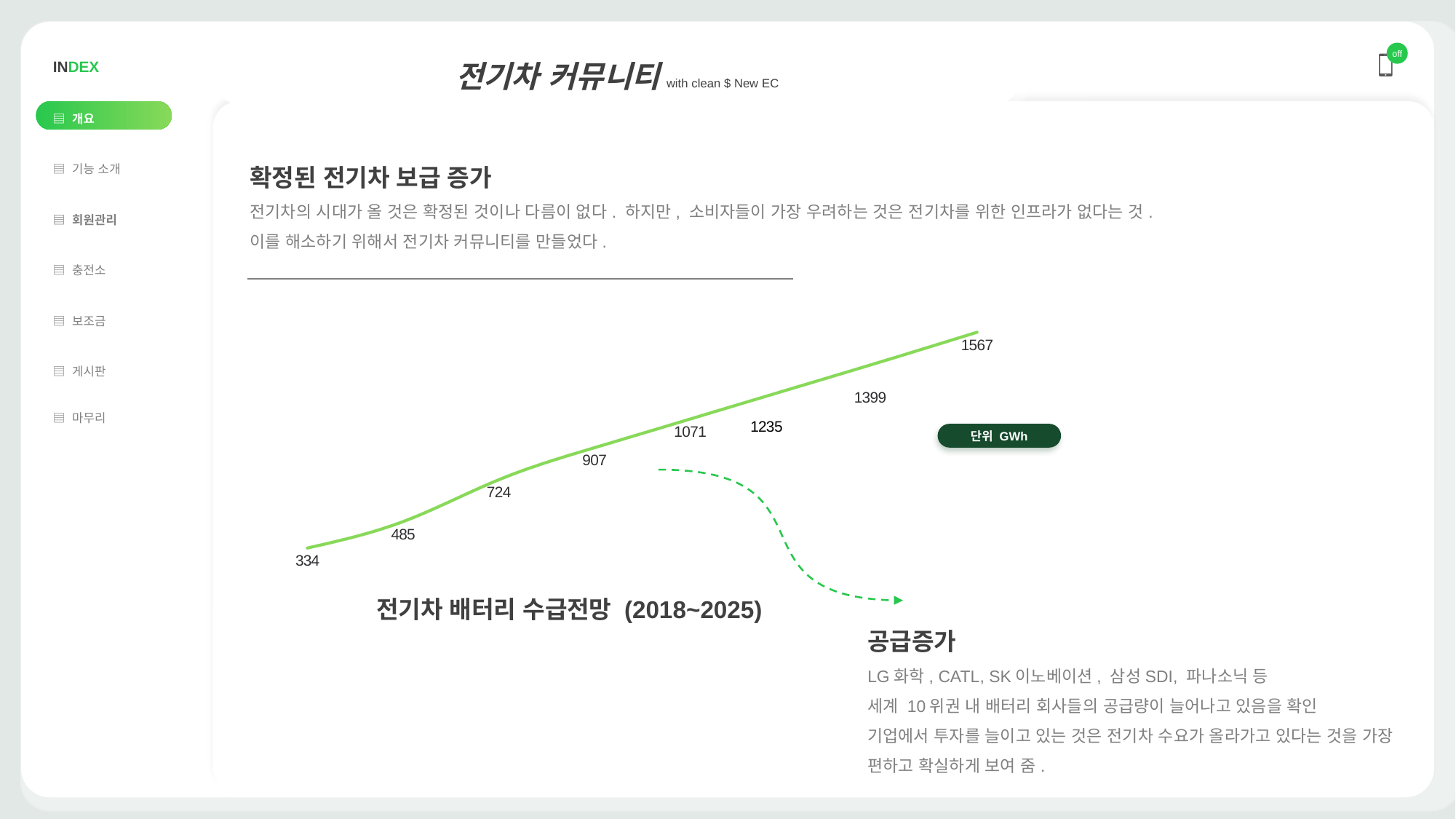

| INDEX |
| --- |
| ▤ 개요 |
| ▤ 기능 소개 |
| ▤ 회원관리 |
| ▤ 충전소 |
| ▤ 보조금 |
| ▤ 게시판 |
| ▤ 마무리 |
|  |
off
전기차 커뮤니티 with clean $ New EC

확정된 전기차 보급 증가
전기차의 시대가 올 것은 확정된 것이나 다름이 없다. 하지만, 소비자들이 가장 우려하는 것은 전기차를 위한 인프라가 없다는 것.
이를 해소하기 위해서 전기차 커뮤니티를 만들었다.

### Chart

| Category | 계열 1 |
|---|---|
| 18 | 334.0 |
| 19 | 485.0 |
| 20 | 724.0 |
| 21 | 907.0 |
| 22 | 1071.0 |
| 23 | 1235.0 |
| 24 | 1399.0 |
| 25 | 1567.0 |
|  | None |
|  | None |
|  | None |
|  | None |
단위 GWh
전기차 배터리 수급전망 (2018~2025)
공급증가
LG화학, CATL, SK이노베이션, 삼성SDI, 파나소닉 등
세계 10위권 내 배터리 회사들의 공급량이 늘어나고 있음을 확인
기업에서 투자를 늘이고 있는 것은 전기차 수요가 올라가고 있다는 것을 가장 편하고 확실하게 보여 줌.